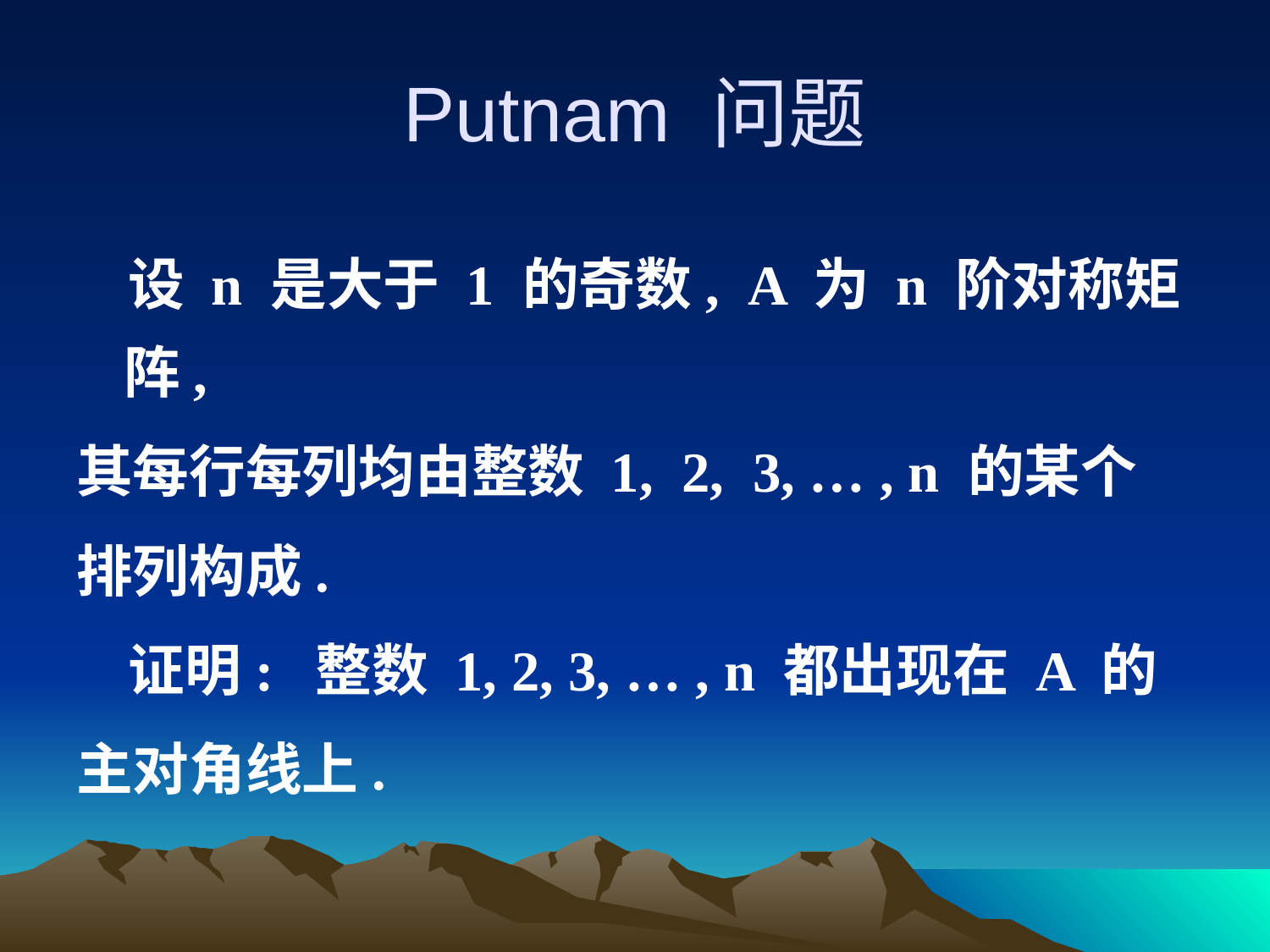

# Putnam 问题
   设 n 是大于 1 的奇数,  A 为 n 阶对称矩阵,
其每行每列均由整数 1,  2,  3, … , n 的某个
排列构成.
   证明:  整数 1, 2, 3, … , n 都出现在 A 的
主对角线上.